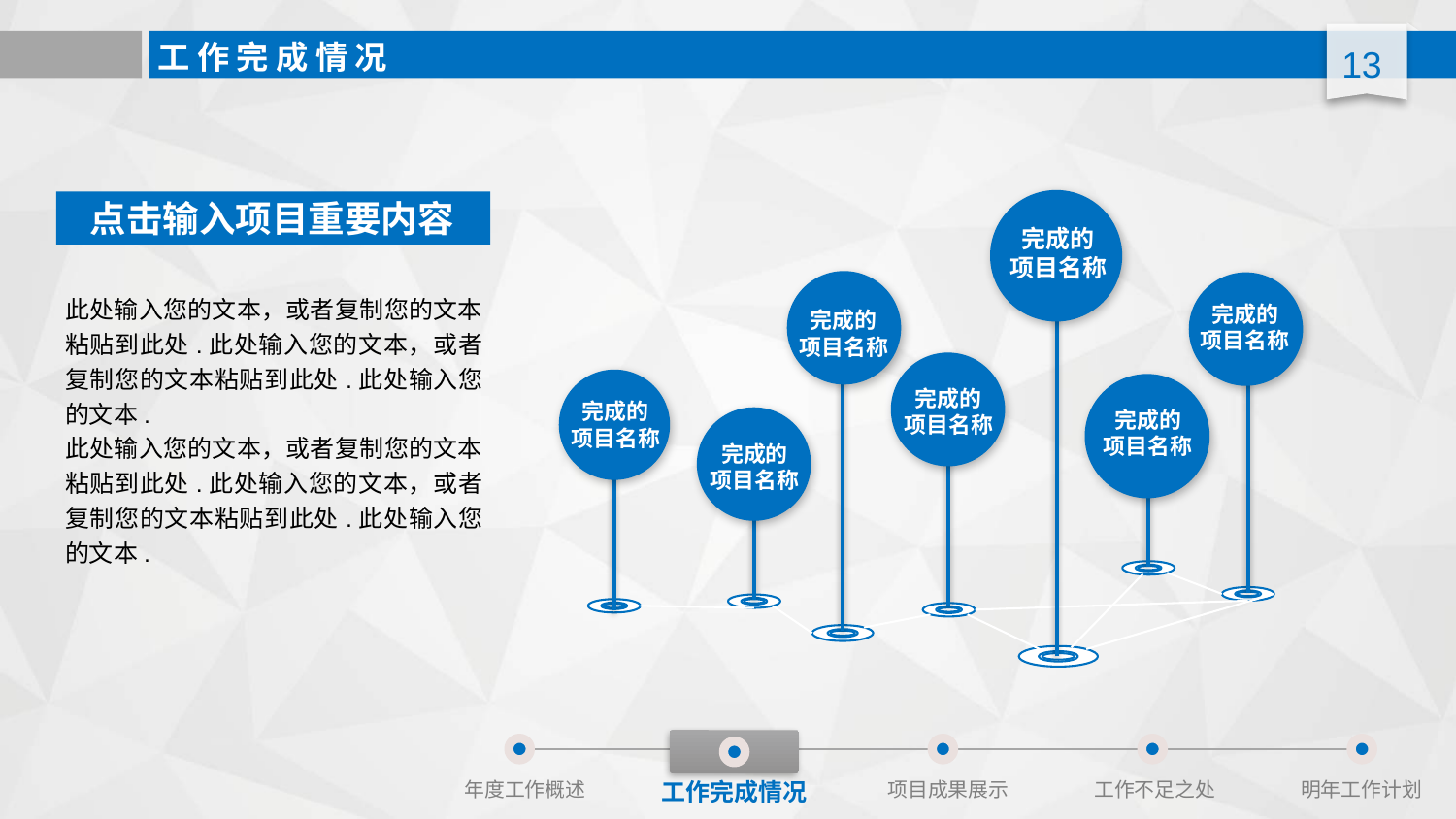

工 作 完 成 情 况

点击输入项目重要内容
完成的
项目名称

此处输入您的文本，或者复制您的文本粘贴到此处.此处输入您的文本，或者复制您的文本粘贴到此处.此处输入您的文本.
此处输入您的文本，或者复制您的文本粘贴到此处.此处输入您的文本，或者复制您的文本粘贴到此处.此处输入您的文本.
完成的
项目名称
完成的
项目名称

完成的
项目名称
完成的
项目名称
完成的
项目名称

完成的
项目名称